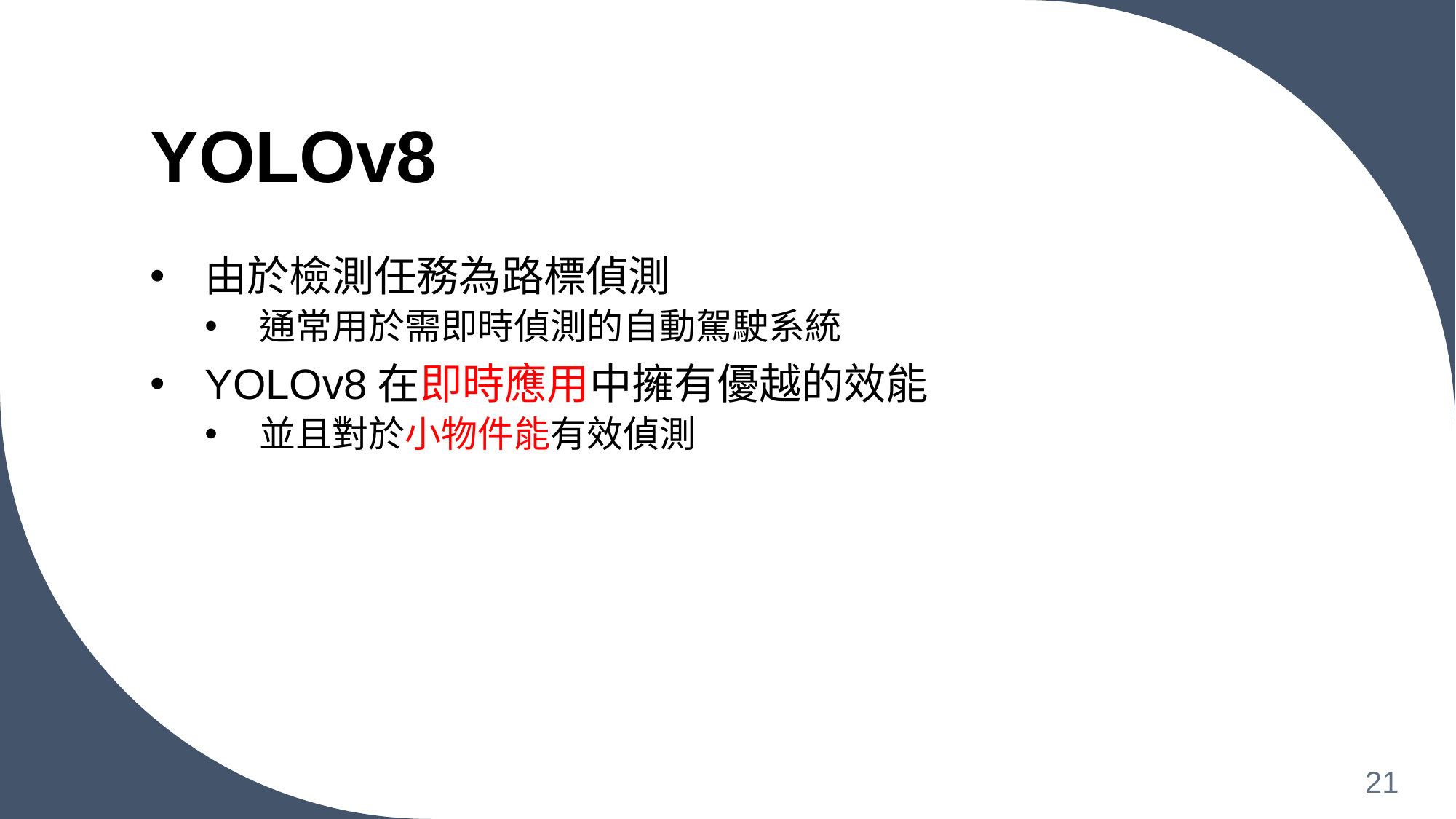

# YOLOv8
由於檢測任務為路標偵測
通常用於需即時偵測的自動駕駛系統
YOLOv8在即時應用中擁有優越的效能
並且對於小物件能有效偵測

21